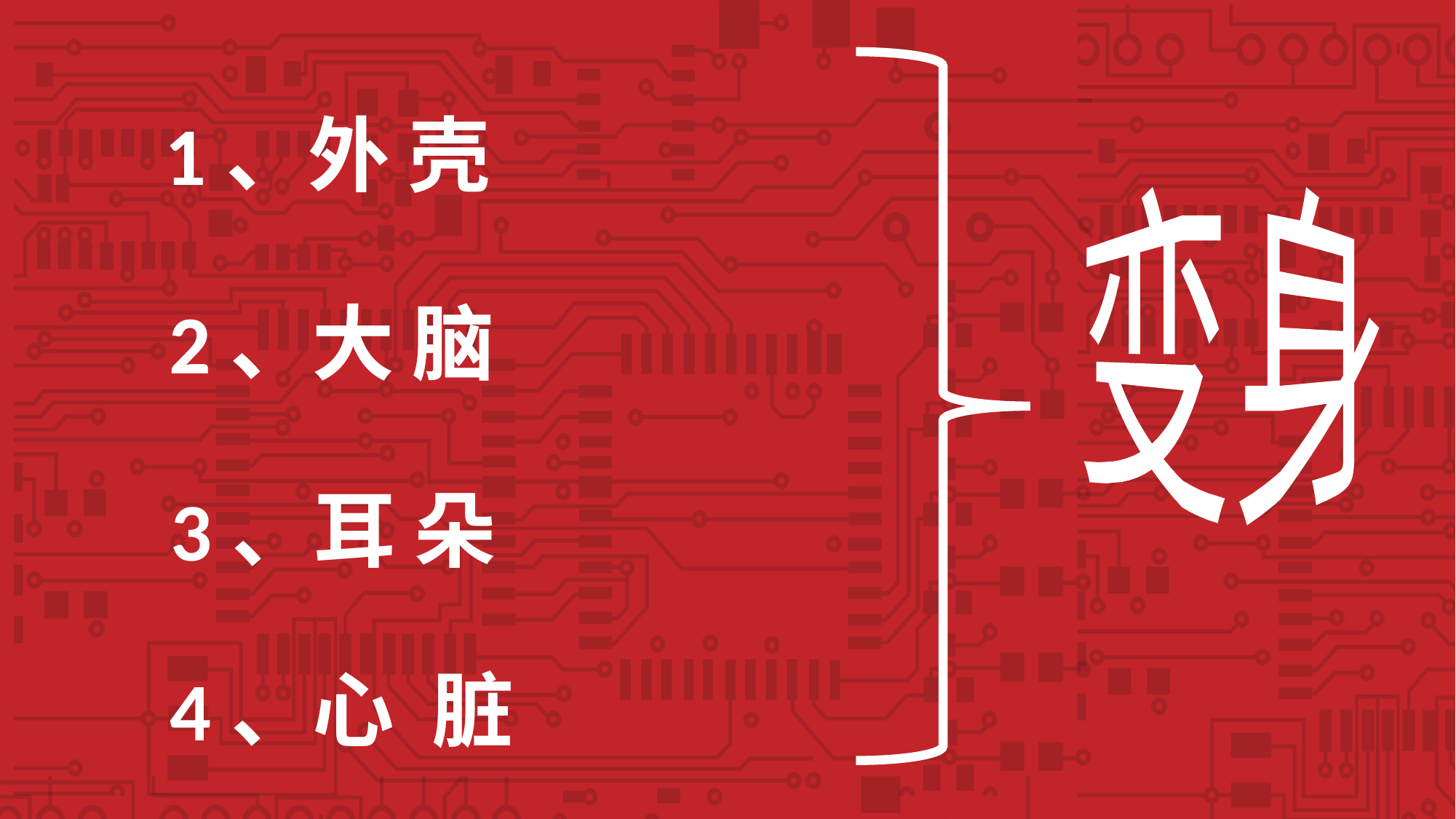

1、外 壳

变身

2、大 脑

3、耳 朵

4、心  脏